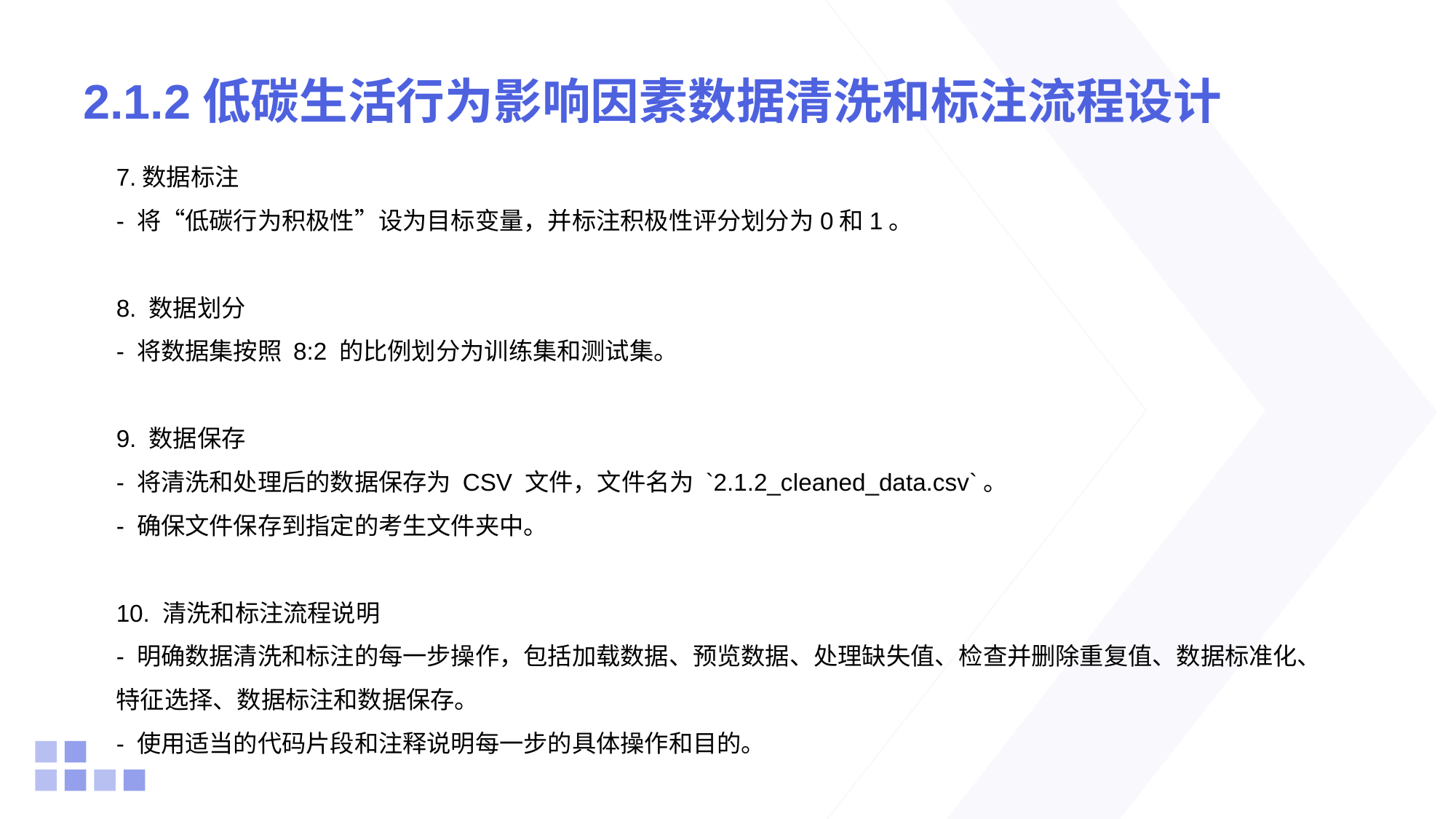

# 2.1.2低碳生活行为影响因素数据清洗和标注流程设计
7.数据标注
- 将“低碳行为积极性”设为目标变量，并标注积极性评分划分为0和1。

8. 数据划分
- 将数据集按照 8:2 的比例划分为训练集和测试集。

9. 数据保存
- 将清洗和处理后的数据保存为 CSV 文件，文件名为 `2.1.2_cleaned_data.csv`。
- 确保文件保存到指定的考生文件夹中。

10. 清洗和标注流程说明
- 明确数据清洗和标注的每一步操作，包括加载数据、预览数据、处理缺失值、检查并删除重复值、数据标准化、特征选择、数据标注和数据保存。
- 使用适当的代码片段和注释说明每一步的具体操作和目的。